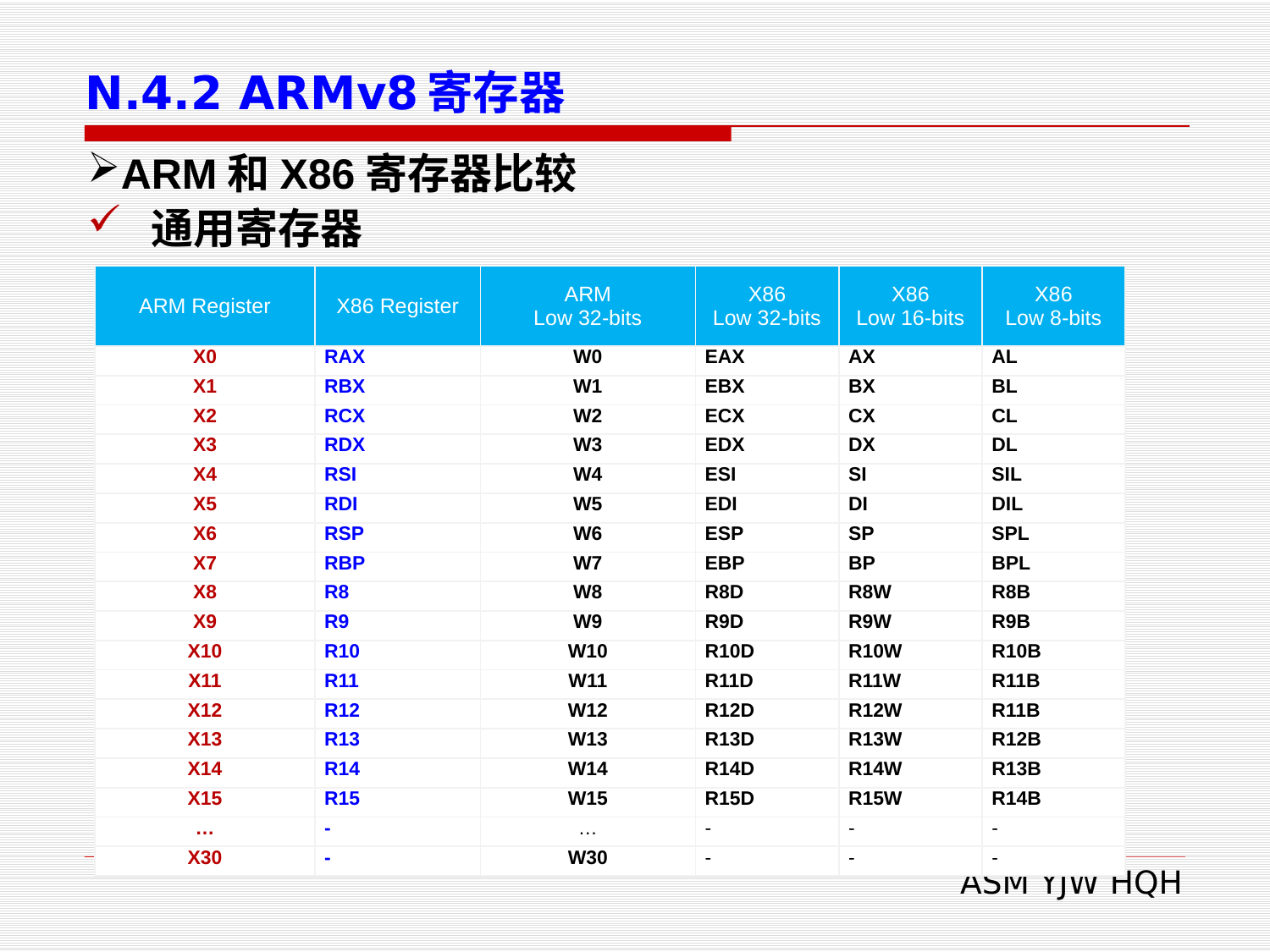

# N.4.2 ARMv8寄存器
ARM和X86寄存器比较
通用寄存器
| ARM Register | X86 Register | ARM Low 32-bits | X86 Low 32-bits | X86 Low 16-bits | X86 Low 8-bits |
| --- | --- | --- | --- | --- | --- |
| X0 | RAX | W0 | EAX | AX | AL |
| X1 | RBX | W1 | EBX | BX | BL |
| X2 | RCX | W2 | ECX | CX | CL |
| X3 | RDX | W3 | EDX | DX | DL |
| X4 | RSI | W4 | ESI | SI | SIL |
| X5 | RDI | W5 | EDI | DI | DIL |
| X6 | RSP | W6 | ESP | SP | SPL |
| X7 | RBP | W7 | EBP | BP | BPL |
| X8 | R8 | W8 | R8D | R8W | R8B |
| X9 | R9 | W9 | R9D | R9W | R9B |
| X10 | R10 | W10 | R10D | R10W | R10B |
| X11 | R11 | W11 | R11D | R11W | R11B |
| X12 | R12 | W12 | R12D | R12W | R11B |
| X13 | R13 | W13 | R13D | R13W | R12B |
| X14 | R14 | W14 | R14D | R14W | R13B |
| X15 | R15 | W15 | R15D | R15W | R14B |
| … | - | … | - | - | - |
| X30 | - | W30 | - | - | - |